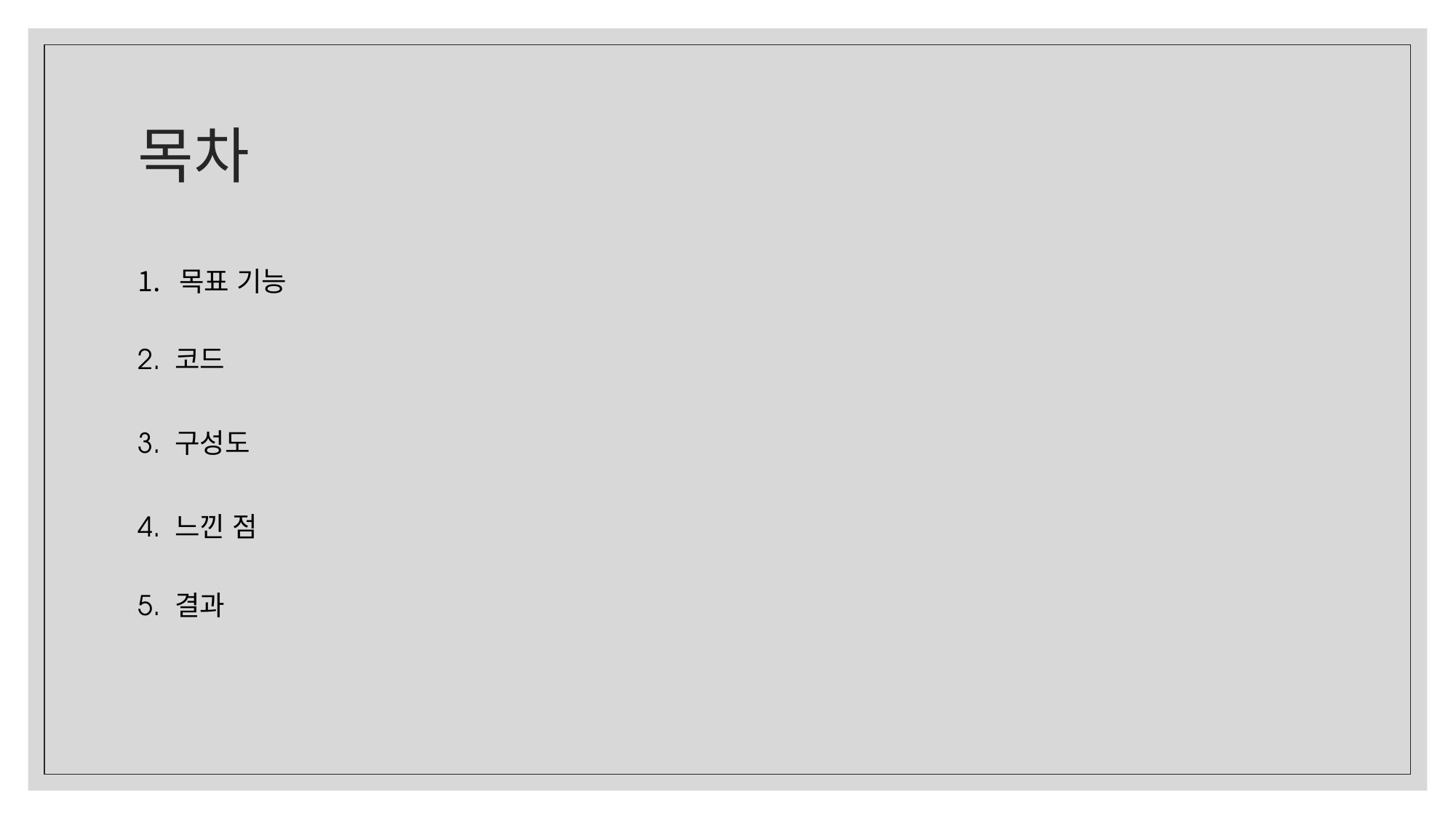

# 목차
목표 기능

2. 코드
3. 구성도
4. 느낀 점
5. 결과